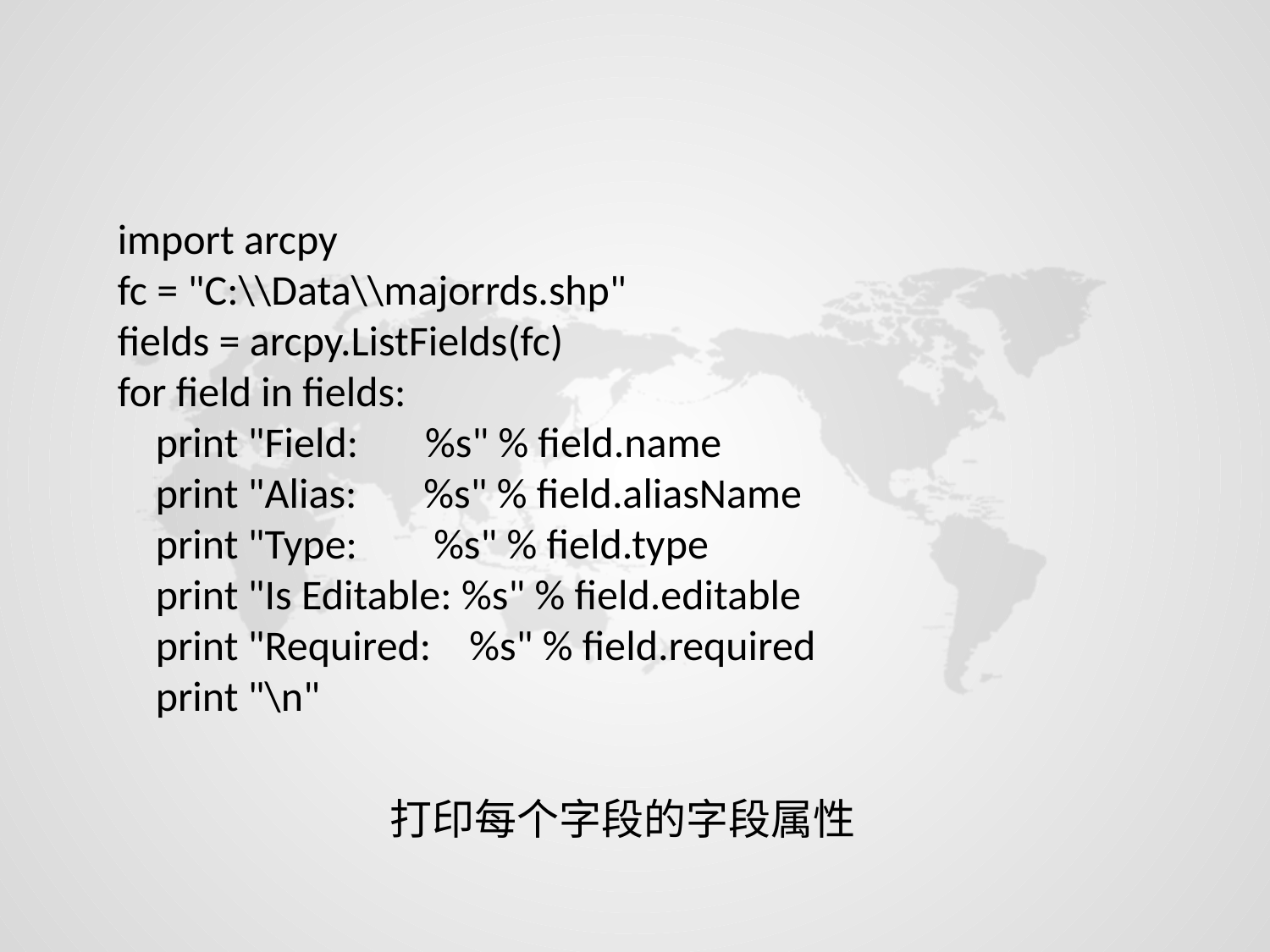

import arcpy
fc = "C:\\Data\\majorrds.shp"
fields = arcpy.ListFields(fc)
for field in fields:
    print "Field:       %s" % field.name
    print "Alias:       %s" % field.aliasName
    print "Type:        %s" % field.type
    print "Is Editable: %s" % field.editable
    print "Required:    %s" % field.required
    print "\n"
打印每个字段的字段属性